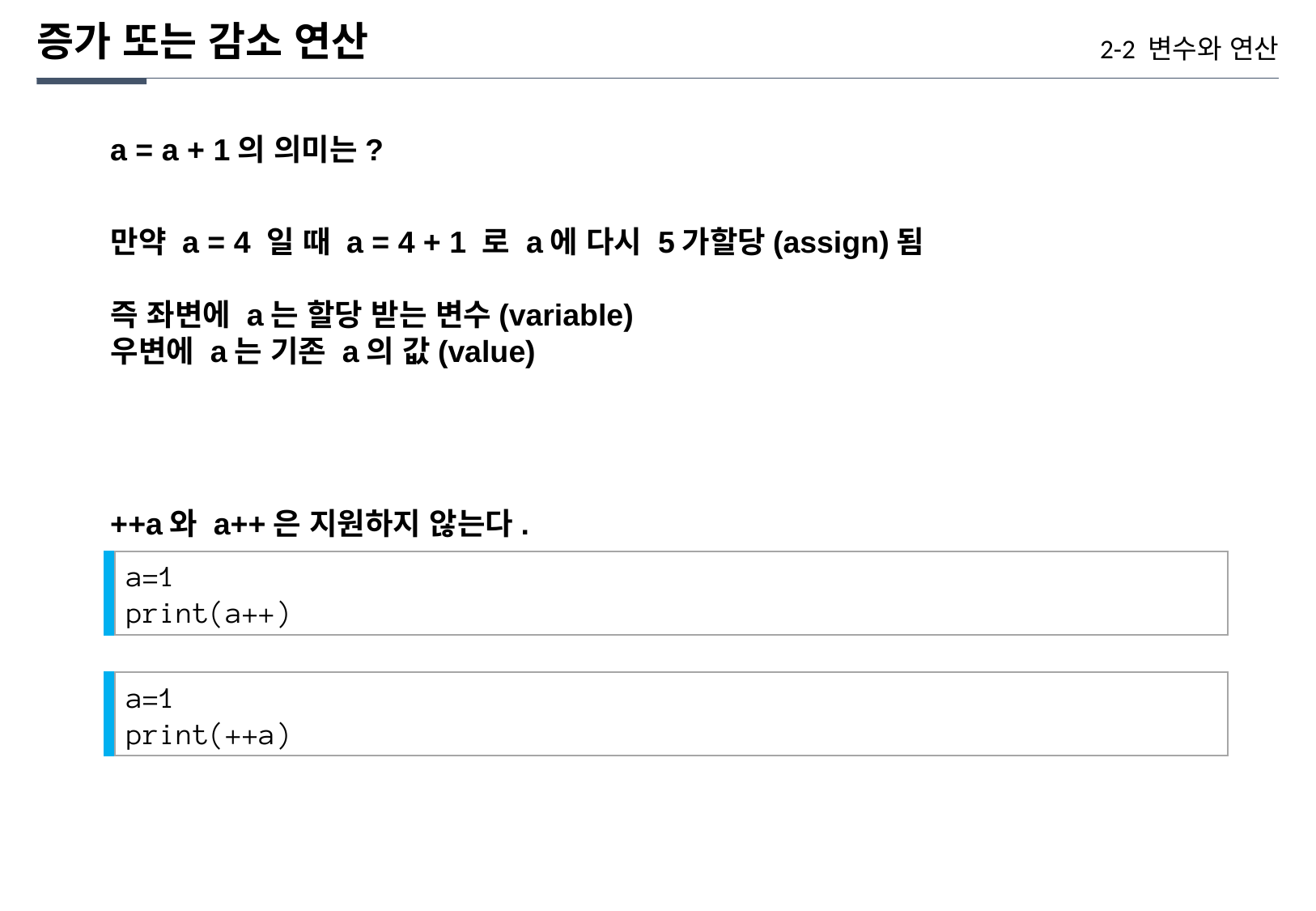

증가 또는 감소 연산
2-2 변수와 연산
a = a + 1의 의미는?
만약 a = 4 일 때 a = 4 + 1 로 a에 다시 5가할당(assign)됨

즉 좌변에 a는 할당 받는 변수(variable)
우변에 a는 기존 a의 값(value)
++a와 a++은 지원하지 않는다.

a=1
print(a++)

a=1
print(++a)